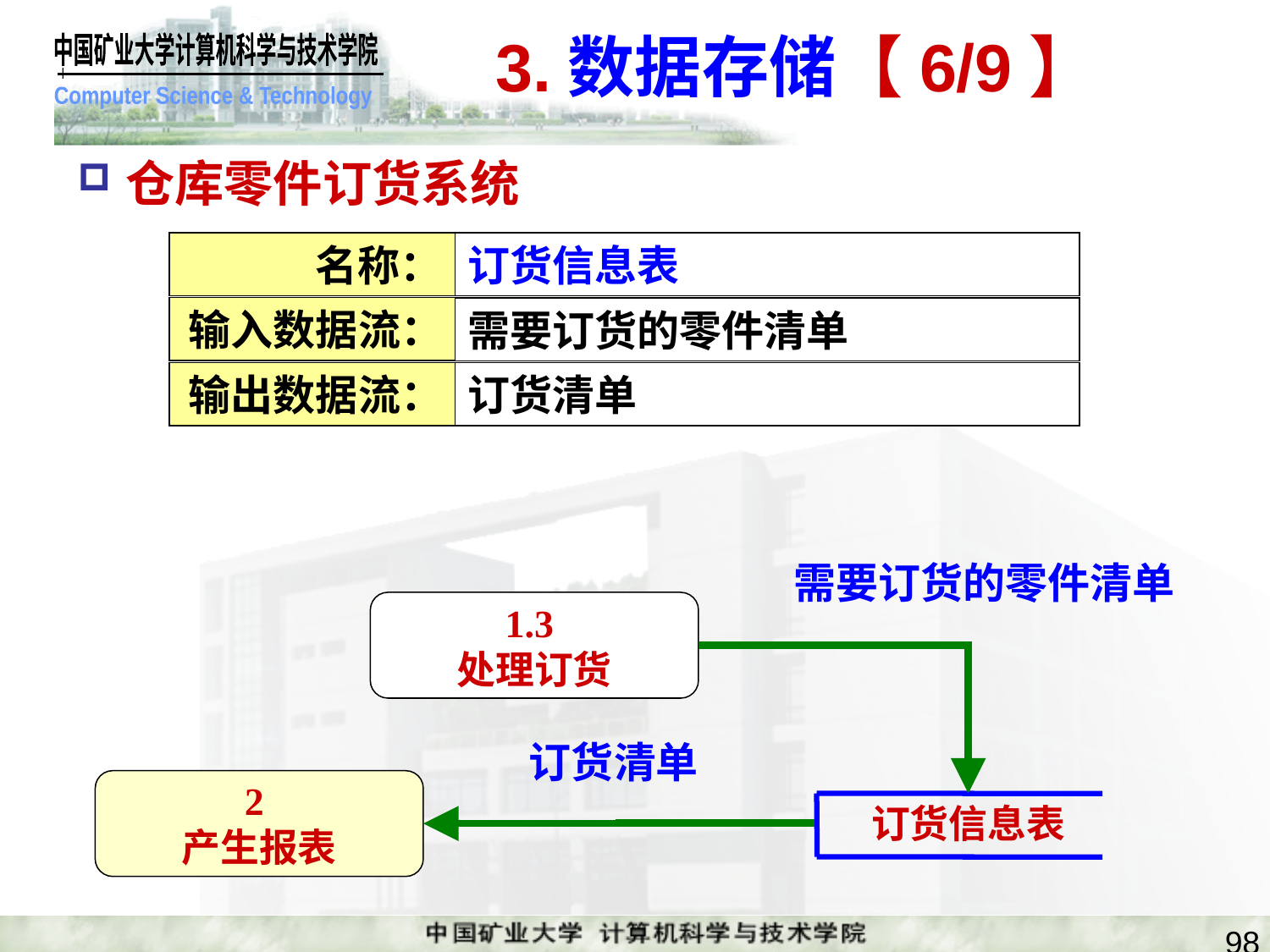

# 3.数据存储【6/9】
仓库零件订货系统
名称：
订货信息表
输入数据流：
需要订货的零件清单
输出数据流：
订货清单
需要订货的零件清单
1.3
处理订货
订货清单
2
产生报表
订货信息表

98
98